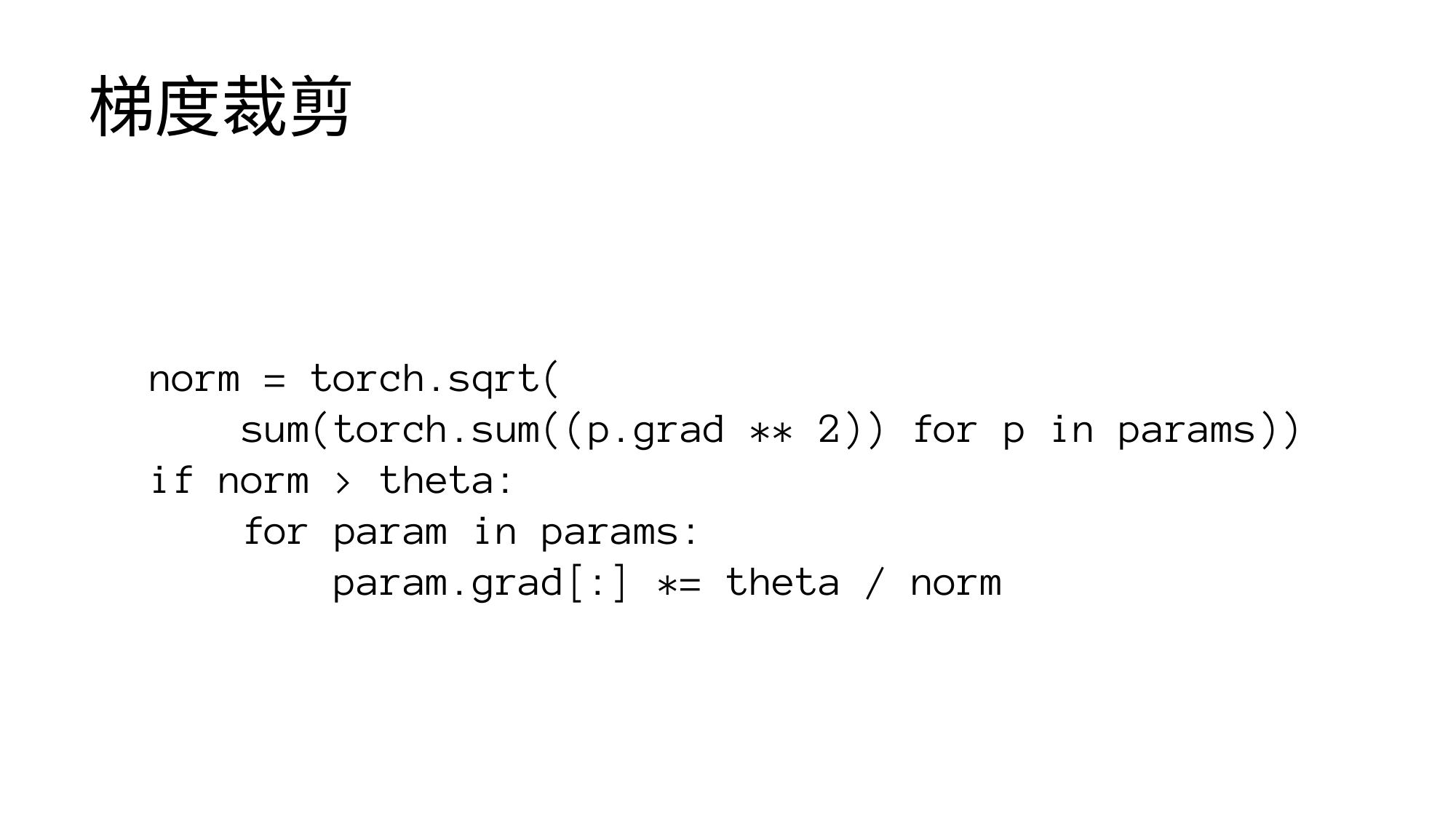

# 梯度裁剪

norm = torch.sqrt(
    sum(torch.sum((p.grad ** 2)) for p in params))
if norm > theta:
    for param in params:
        param.grad[:] *= theta / norm